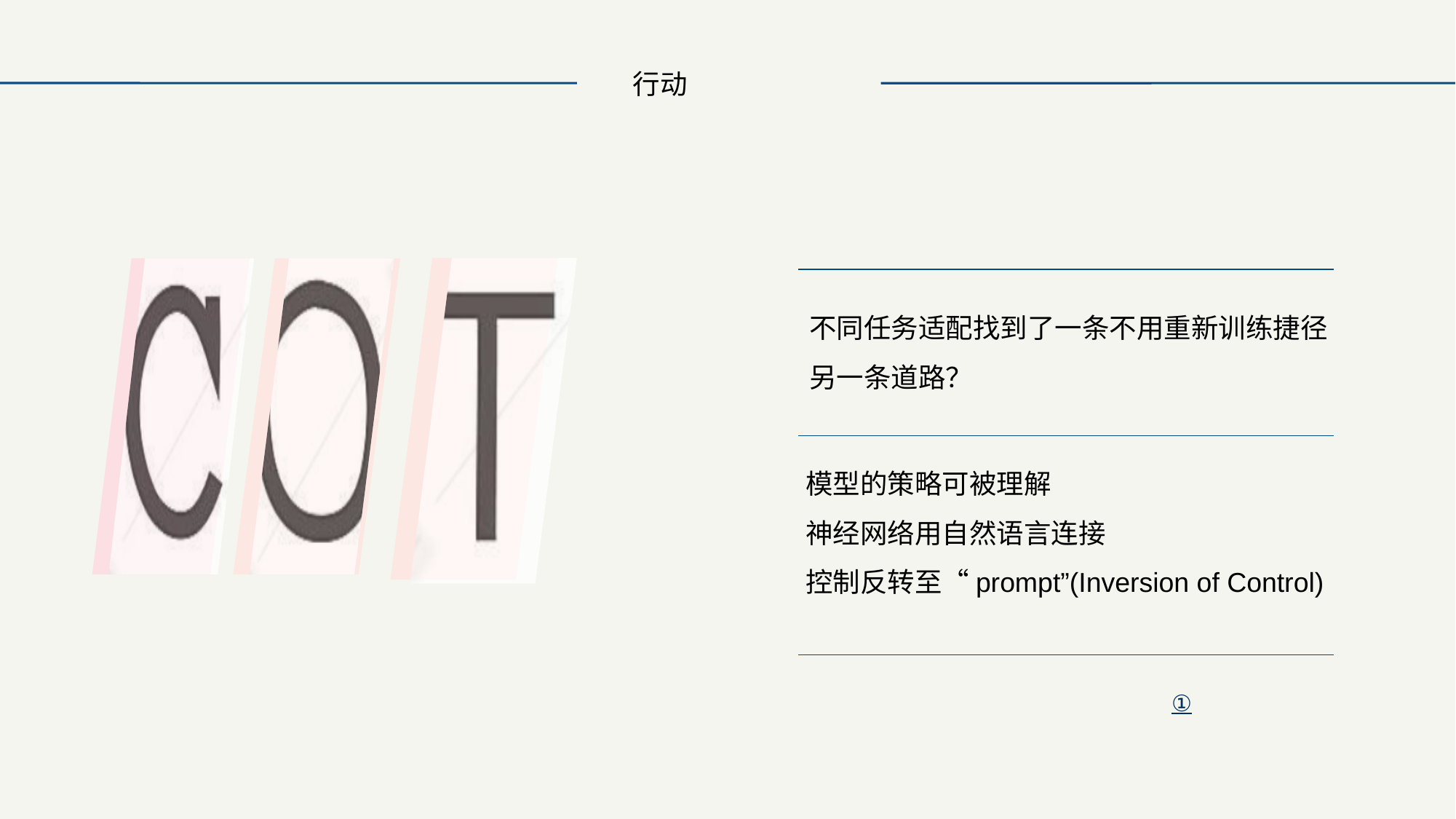

行动

不同任务适配找到了一条不用重新训练捷径
另一条道路？
模型的策略可被理解
神经网络用自然语言连接
控制反转至“prompt”(Inversion of Control)
①